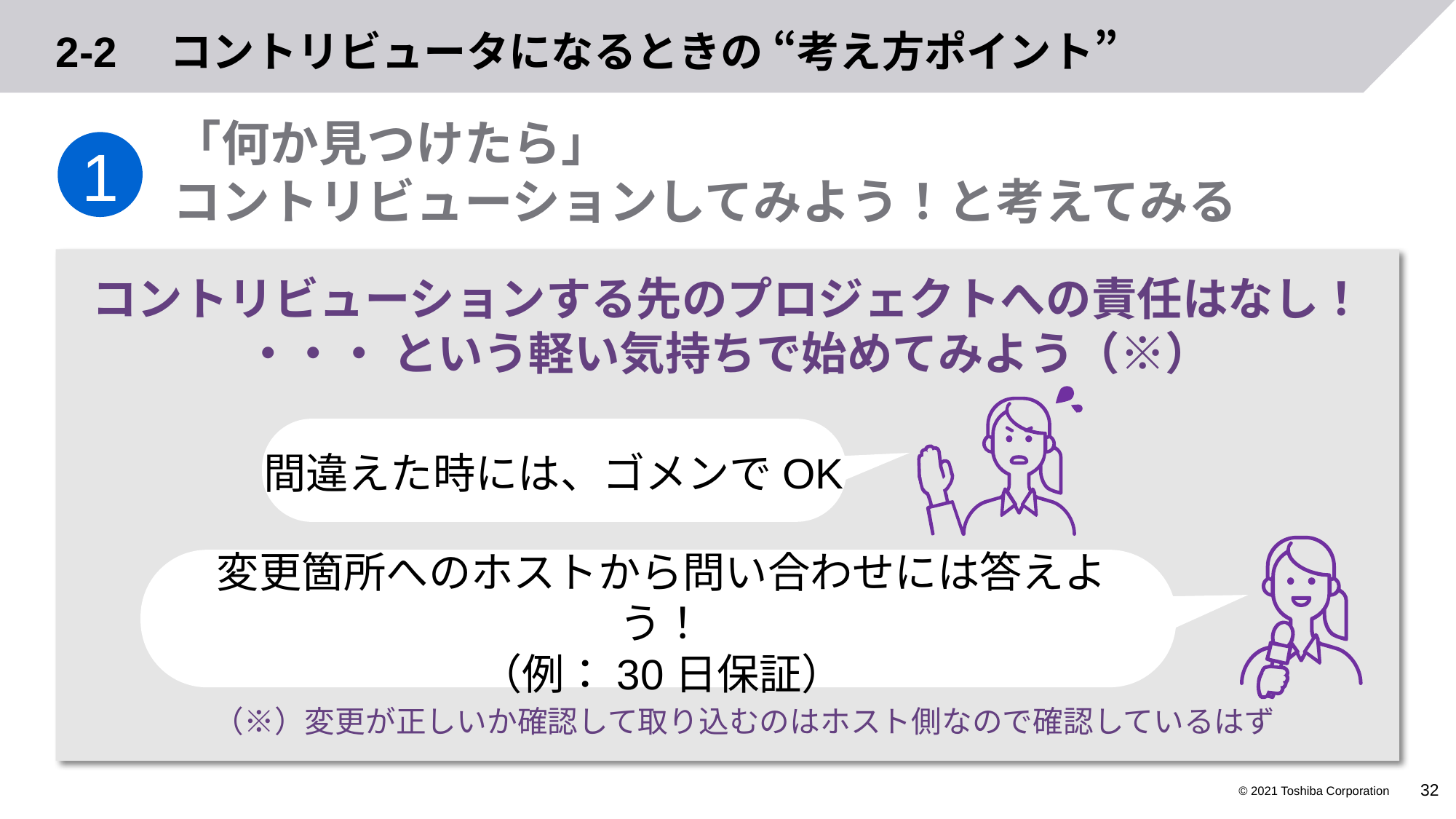

# 2-2　コントリビュータになるときの “考え方ポイント”
「何か見つけたら」
コントリビューションしてみよう！と考えてみる
1

コントリビューションする先のプロジェクトへの責任はなし！
・・・ という軽い気持ちで始めてみよう（※）

間違えた時には、ゴメンでOK

変更箇所へのホストから問い合わせには答えよう！
（例：30日保証）
（※）変更が正しいか確認して取り込むのはホスト側なので確認しているはず